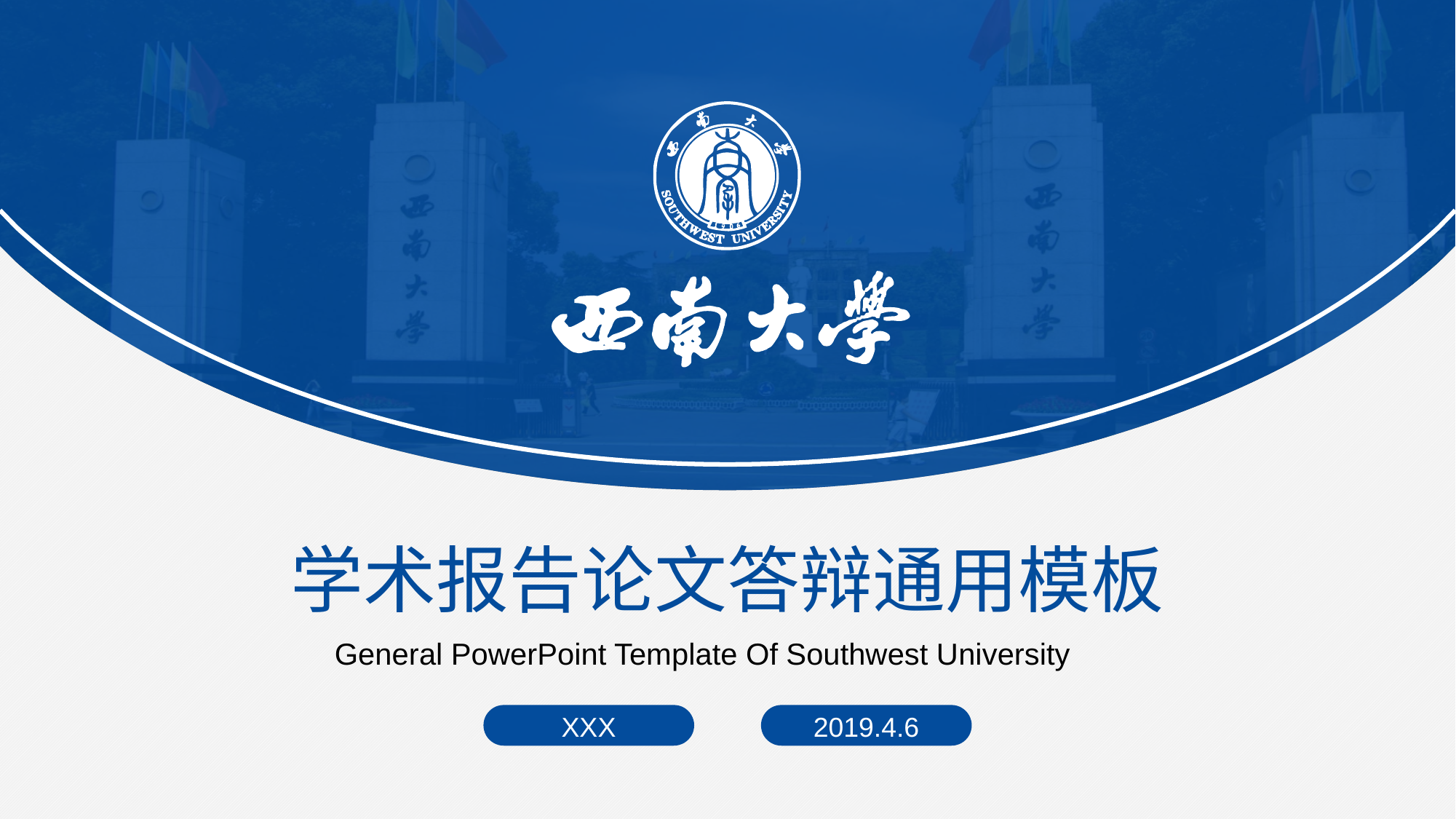

学术报告论文答辩通用模板
General PowerPoint Template Of Southwest University
XXX

2019.4.6